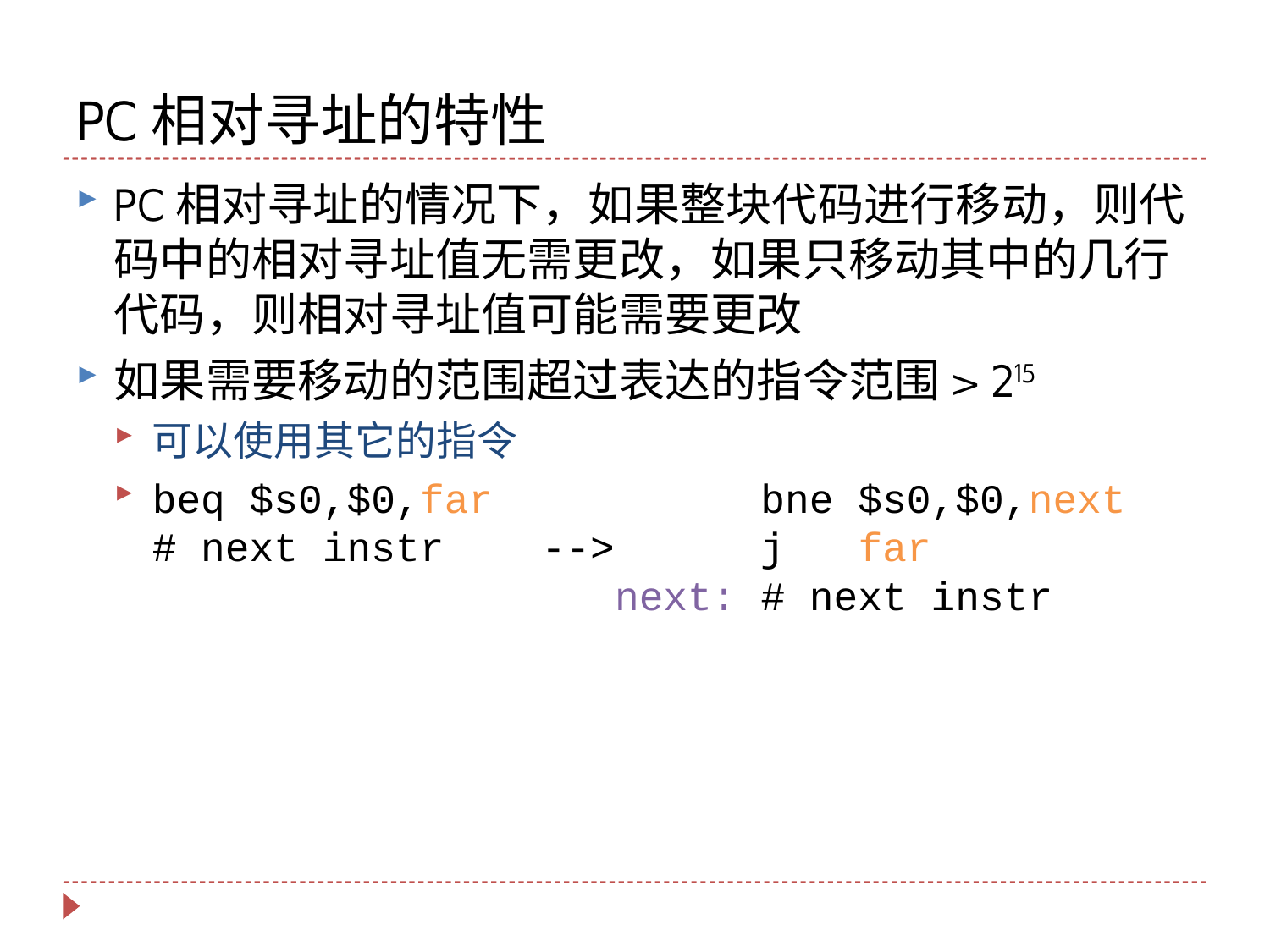

# PC相对寻址的特性
PC相对寻址的情况下，如果整块代码进行移动，则代码中的相对寻址值无需更改，如果只移动其中的几行代码，则相对寻址值可能需要更改
如果需要移动的范围超过表达的指令范围> 215
可以使用其它的指令
beq $s0,$0,far           bne $s0,$0,next
# next instr    -->      j   far
                   next: # next instr